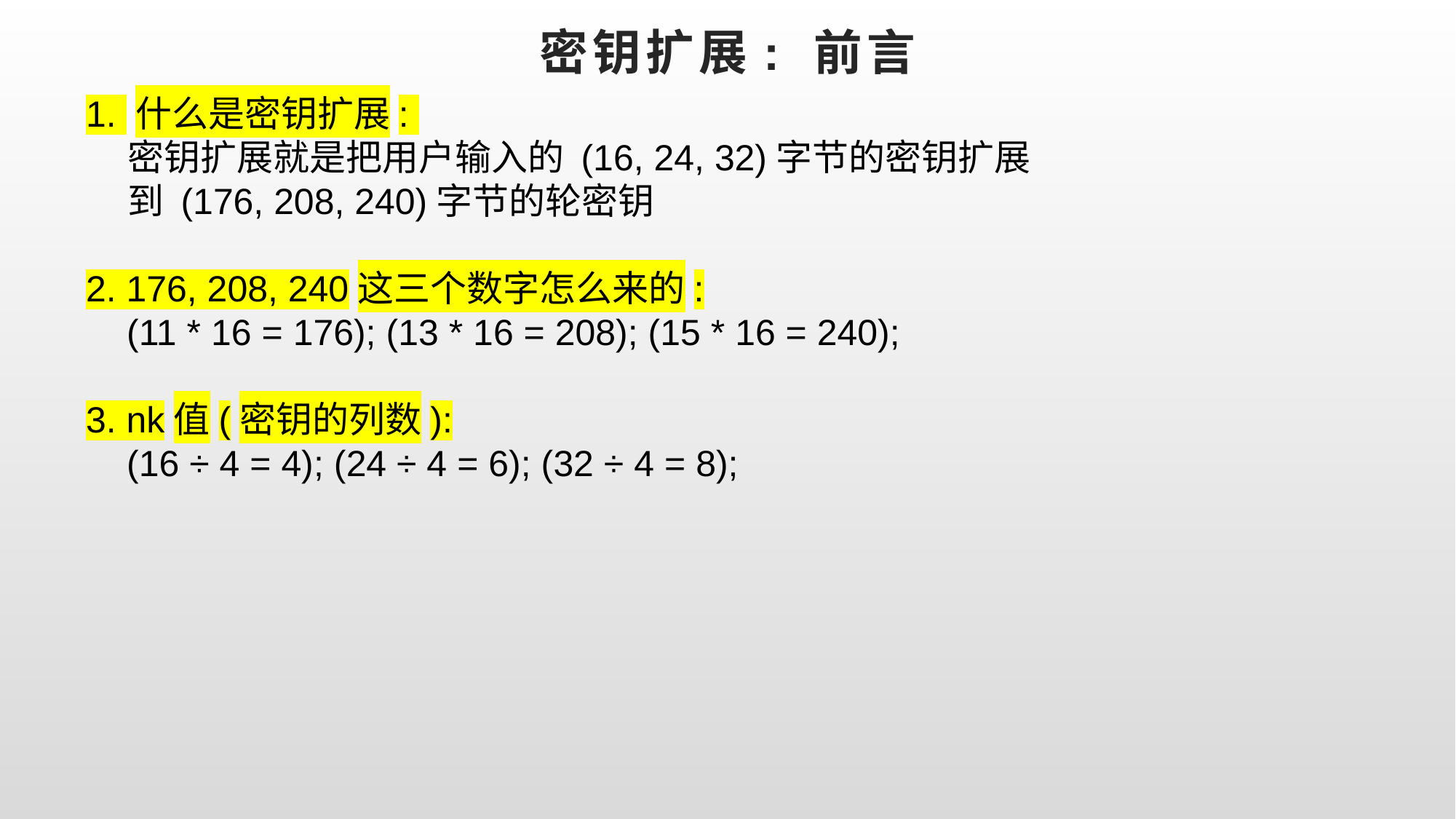

# 密钥扩展: 前言
1. 什么是密钥扩展:
    密钥扩展就是把用户输入的 (16, 24, 32)字节的密钥扩展
    到 (176, 208, 240)字节的轮密钥

2. 176, 208, 240这三个数字怎么来的:
    (11 * 16 = 176); (13 * 16 = 208); (15 * 16 = 240);

3. nk值(密钥的列数):
    (16 ÷ 4 = 4); (24 ÷ 4 = 6); (32 ÷ 4 = 8);